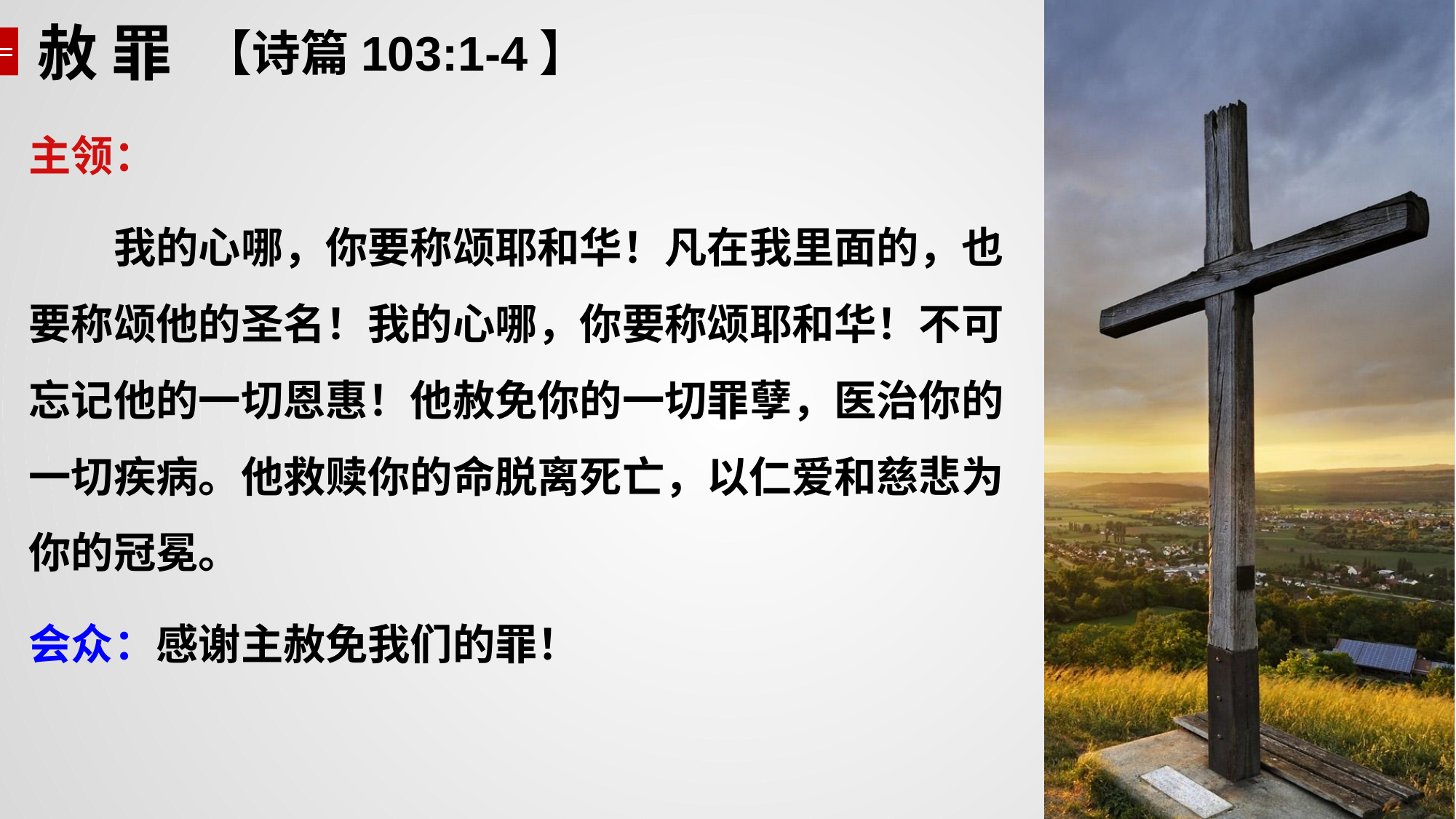

【诗篇103:1-4】
主领：
　　我的心哪，你要称颂耶和华！凡在我里面的，也要称颂他的圣名！我的心哪，你要称颂耶和华！不可忘记他的一切恩惠！他赦免你的一切罪孽，医治你的一切疾病。他救赎你的命脱离死亡，以仁爱和慈悲为你的冠冕。
会众：感谢主赦免我们的罪！